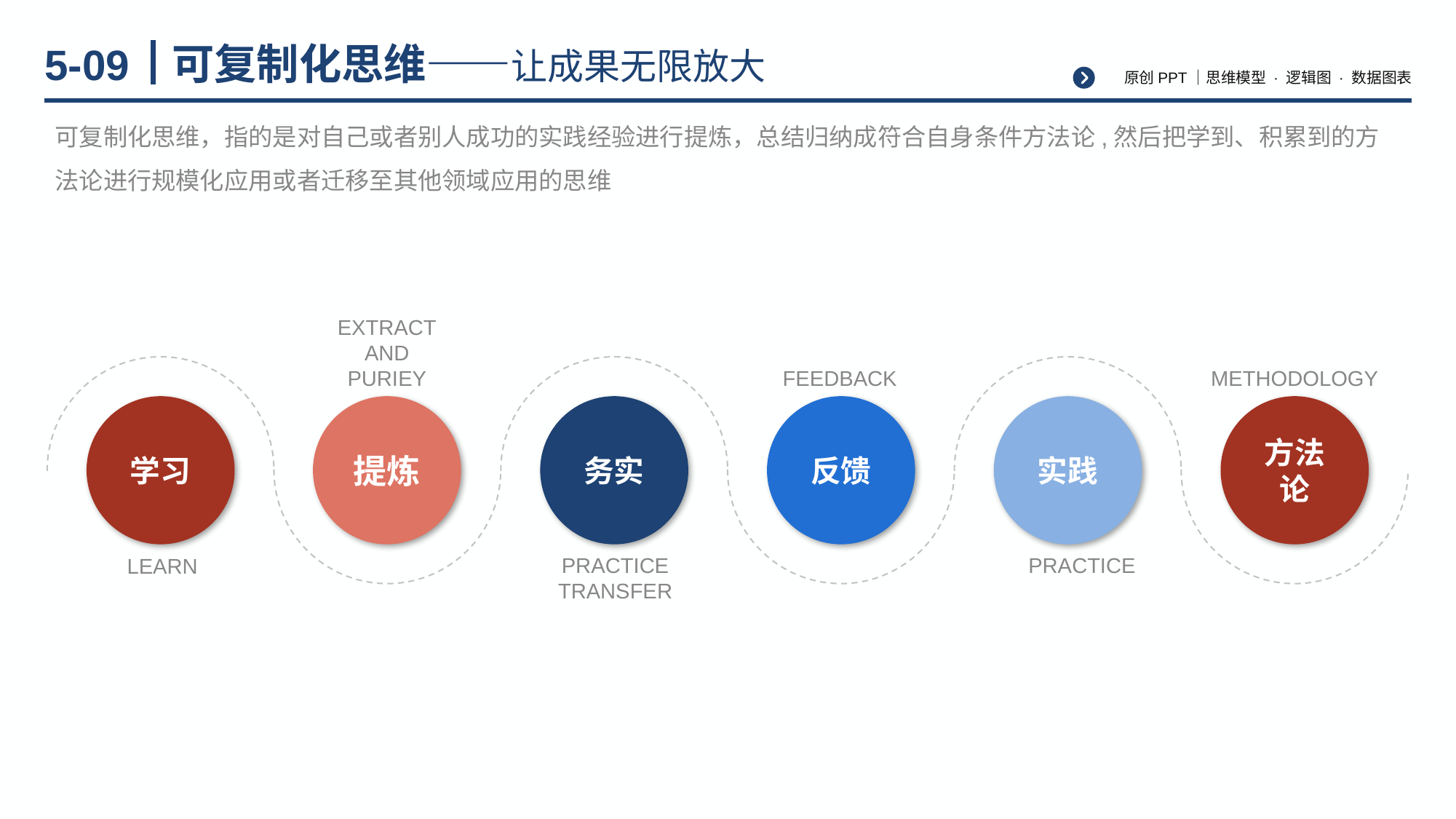

# 可复制化思维——让成果无限放大
5-09
可复制化思维，指的是对自己或者别人成功的实践经验进行提炼，总结归纳成符合自身条件方法论,然后把学到、积累到的方法论进行规模化应用或者迁移至其他领域应用的思维
EXTRACT
AND PURIEY

FEEDBACK
METHODOLOGY
学习
提炼
务实
反馈
实践
方法论
LEARN
PRACTICE TRANSFER
PRACTICE